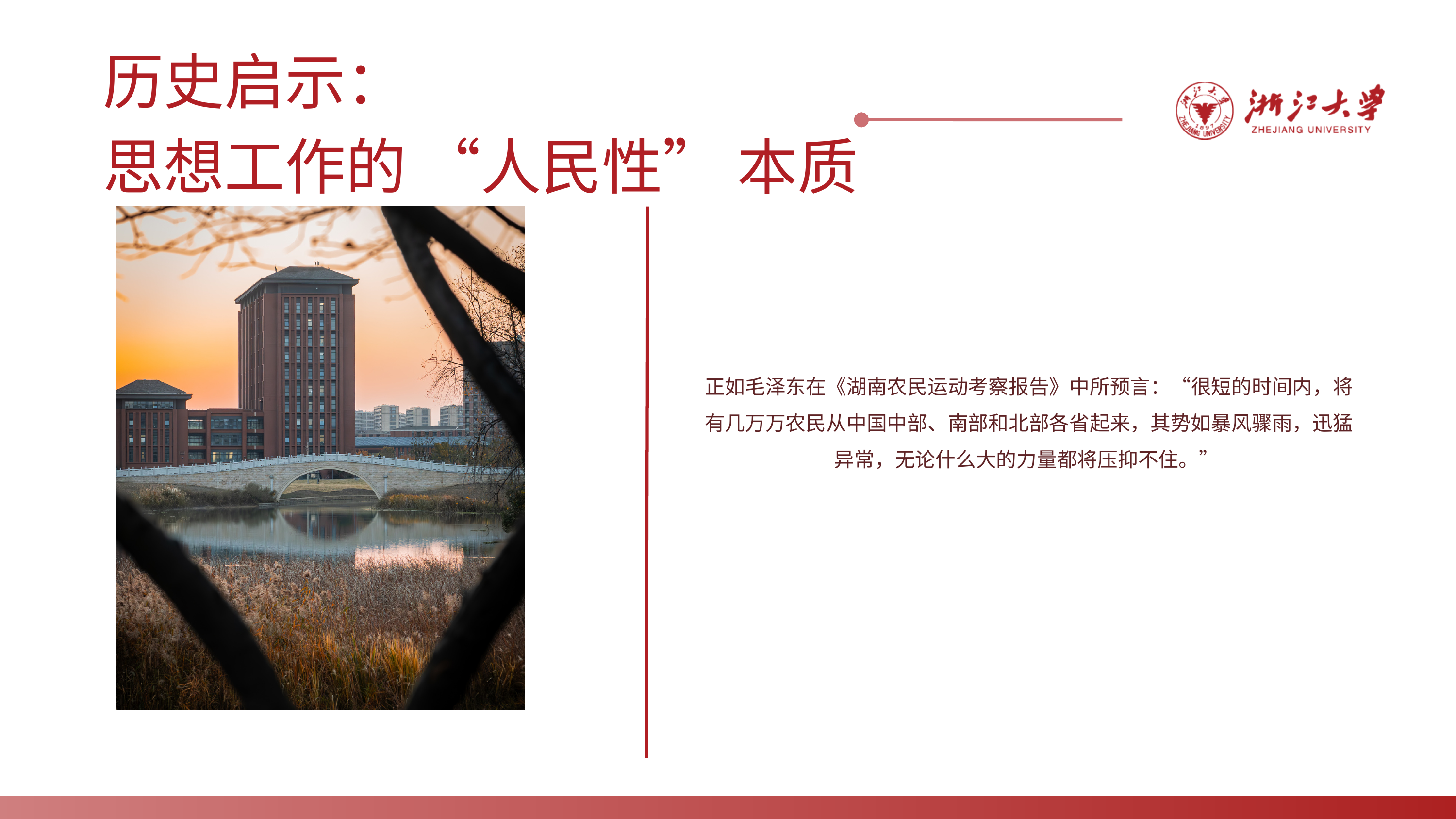

历史启示：
思想工作的 “人民性” 本质

正如毛泽东在《湖南农民运动考察报告》中所预言：“很短的时间内，将有几万万农民从中国中部、南部和北部各省起来，其势如暴风骤雨，迅猛异常，无论什么大的力量都将压抑不住。”